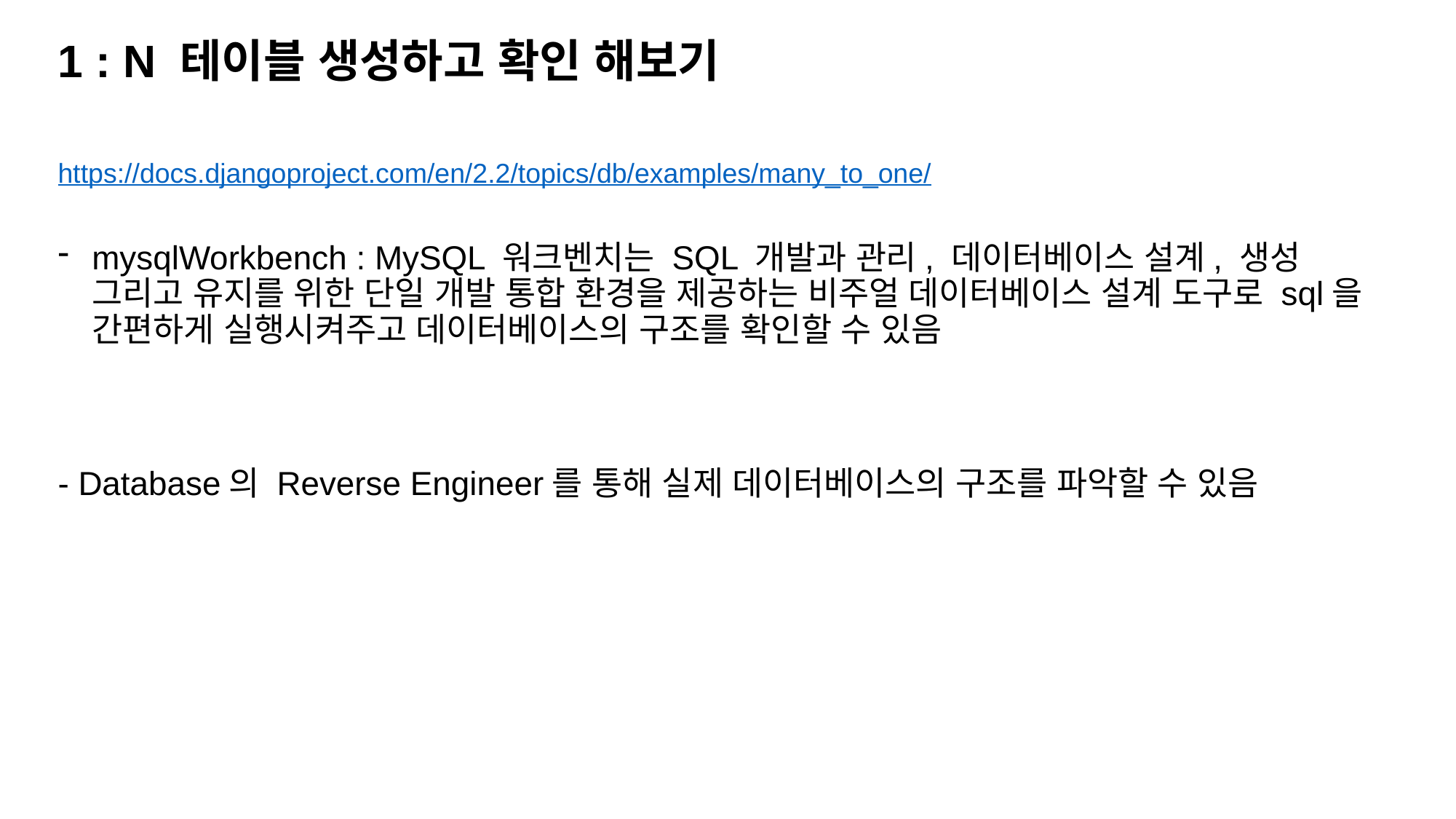

1 : N 테이블 생성하고 확인 해보기
https://docs.djangoproject.com/en/2.2/topics/db/examples/many_to_one/
mysqlWorkbench : MySQL 워크벤치는 SQL 개발과 관리, 데이터베이스 설계, 생성 그리고 유지를 위한 단일 개발 통합 환경을 제공하는 비주얼 데이터베이스 설계 도구로 sql을 간편하게 실행시켜주고 데이터베이스의 구조를 확인할 수 있음
- Database의 Reverse Engineer를 통해 실제 데이터베이스의 구조를 파악할 수 있음